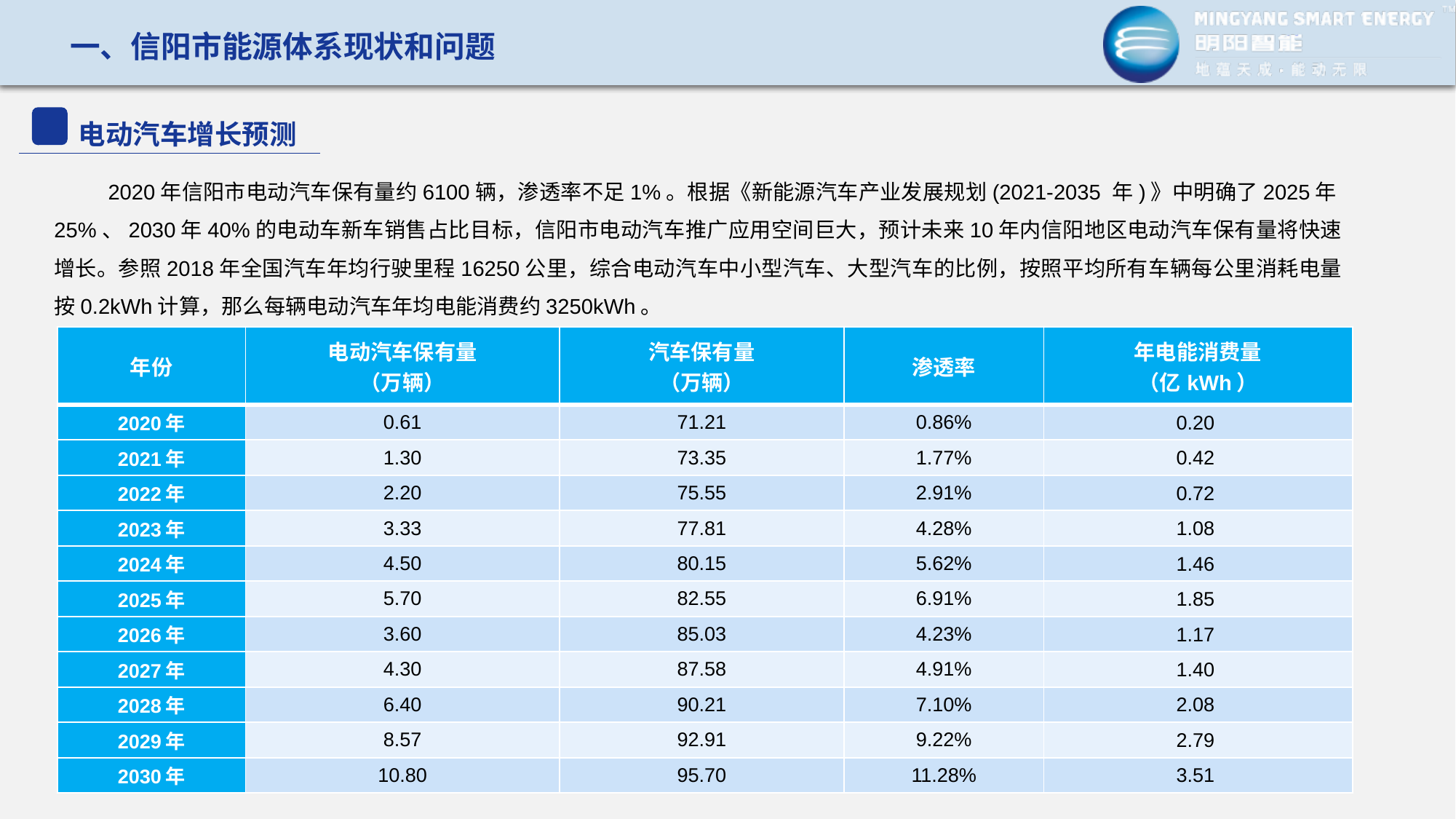

一、信阳市能源体系现状和问题
电动汽车增长预测

2020年信阳市电动汽车保有量约6100辆，渗透率不足1%。根据《新能源汽车产业发展规划(2021-2035 年)》中明确了2025年25%、2030年40%的电动车新车销售占比目标，信阳市电动汽车推广应用空间巨大，预计未来10年内信阳地区电动汽车保有量将快速增长。参照2018年全国汽车年均行驶里程16250公里，综合电动汽车中小型汽车、大型汽车的比例，按照平均所有车辆每公里消耗电量按0.2kWh计算，那么每辆电动汽车年均电能消费约3250kWh。
| 年份 | 电动汽车保有量 （万辆） | 汽车保有量 （万辆） | 渗透率 | 年电能消费量 （亿kWh） |
| --- | --- | --- | --- | --- |
| 2020年 | 0.61 | 71.21 | 0.86% | 0.20 |
| 2021年 | 1.30 | 73.35 | 1.77% | 0.42 |
| 2022年 | 2.20 | 75.55 | 2.91% | 0.72 |
| 2023年 | 3.33 | 77.81 | 4.28% | 1.08 |
| 2024年 | 4.50 | 80.15 | 5.62% | 1.46 |
| 2025年 | 5.70 | 82.55 | 6.91% | 1.85 |
| 2026年 | 3.60 | 85.03 | 4.23% | 1.17 |
| 2027年 | 4.30 | 87.58 | 4.91% | 1.40 |
| 2028年 | 6.40 | 90.21 | 7.10% | 2.08 |
| 2029年 | 8.57 | 92.91 | 9.22% | 2.79 |
| 2030年 | 10.80 | 95.70 | 11.28% | 3.51 |